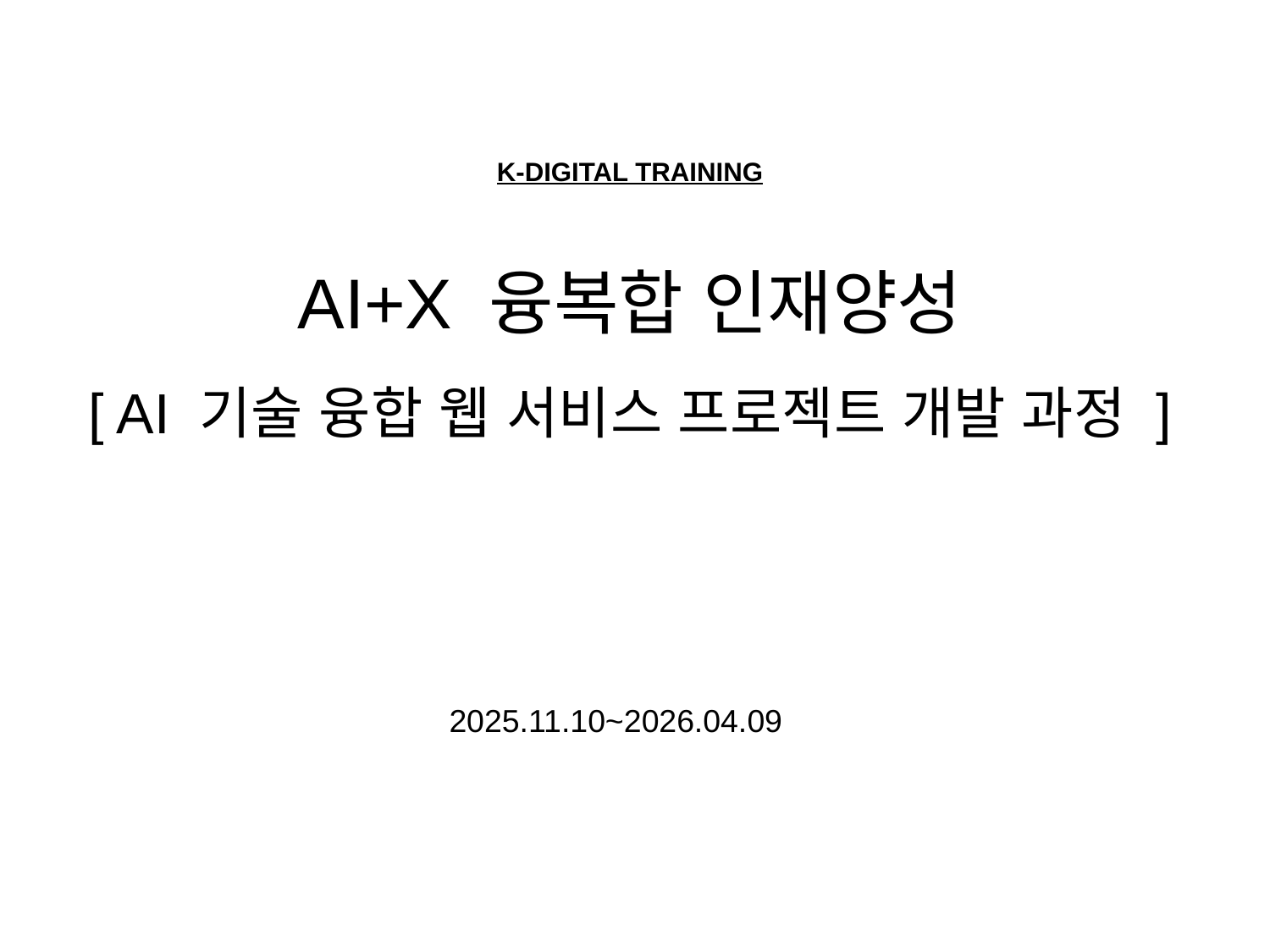

K-DIGITAL TRAINING

AI+X 융복합 인재양성
[ AI 기술 융합 웹 서비스 프로젝트 개발 과정 ]
2025.11.10~2026.04.09